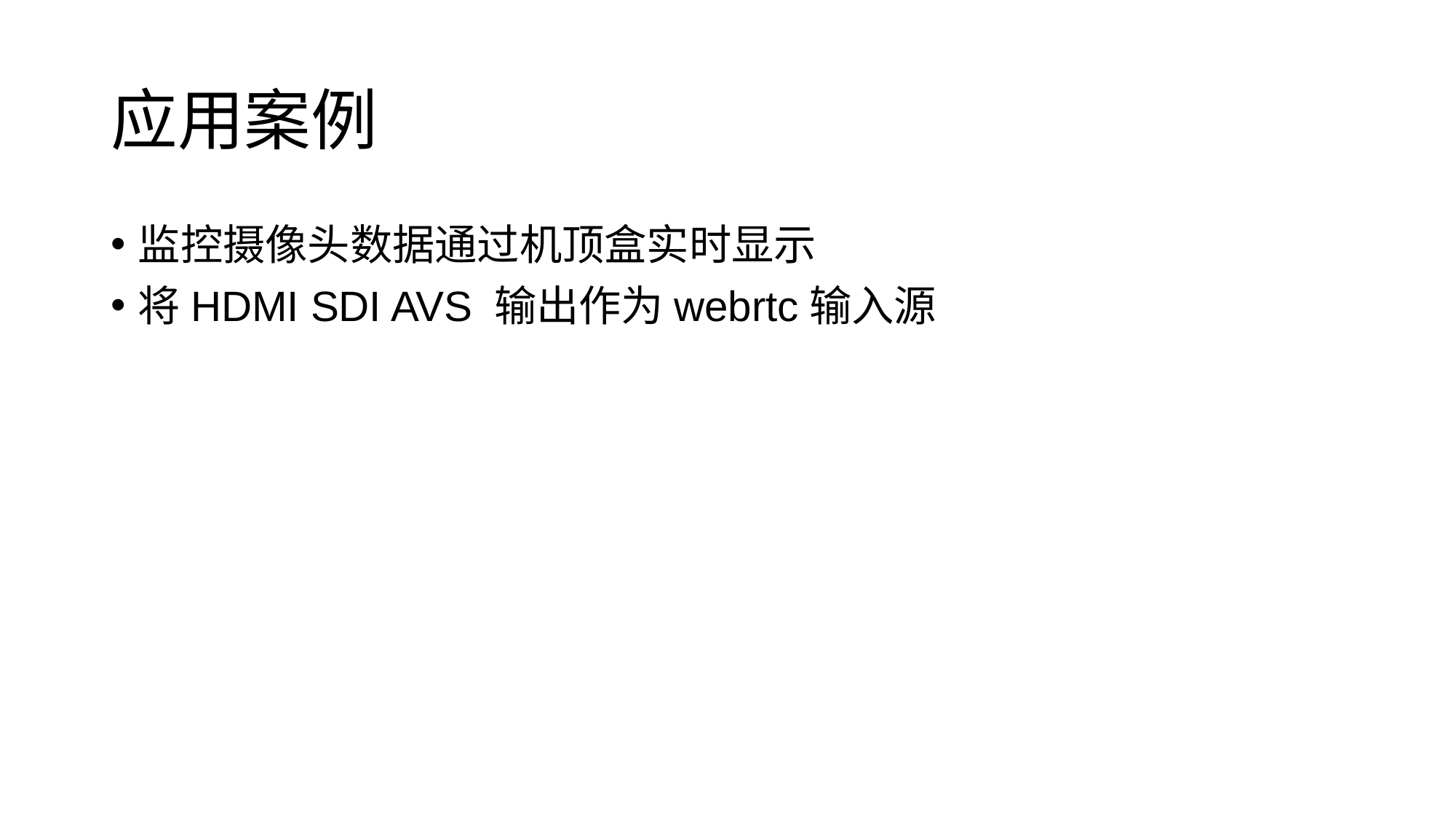

# 应用案例
监控摄像头数据通过机顶盒实时显示
将HDMI SDI AVS 输出作为webrtc输入源